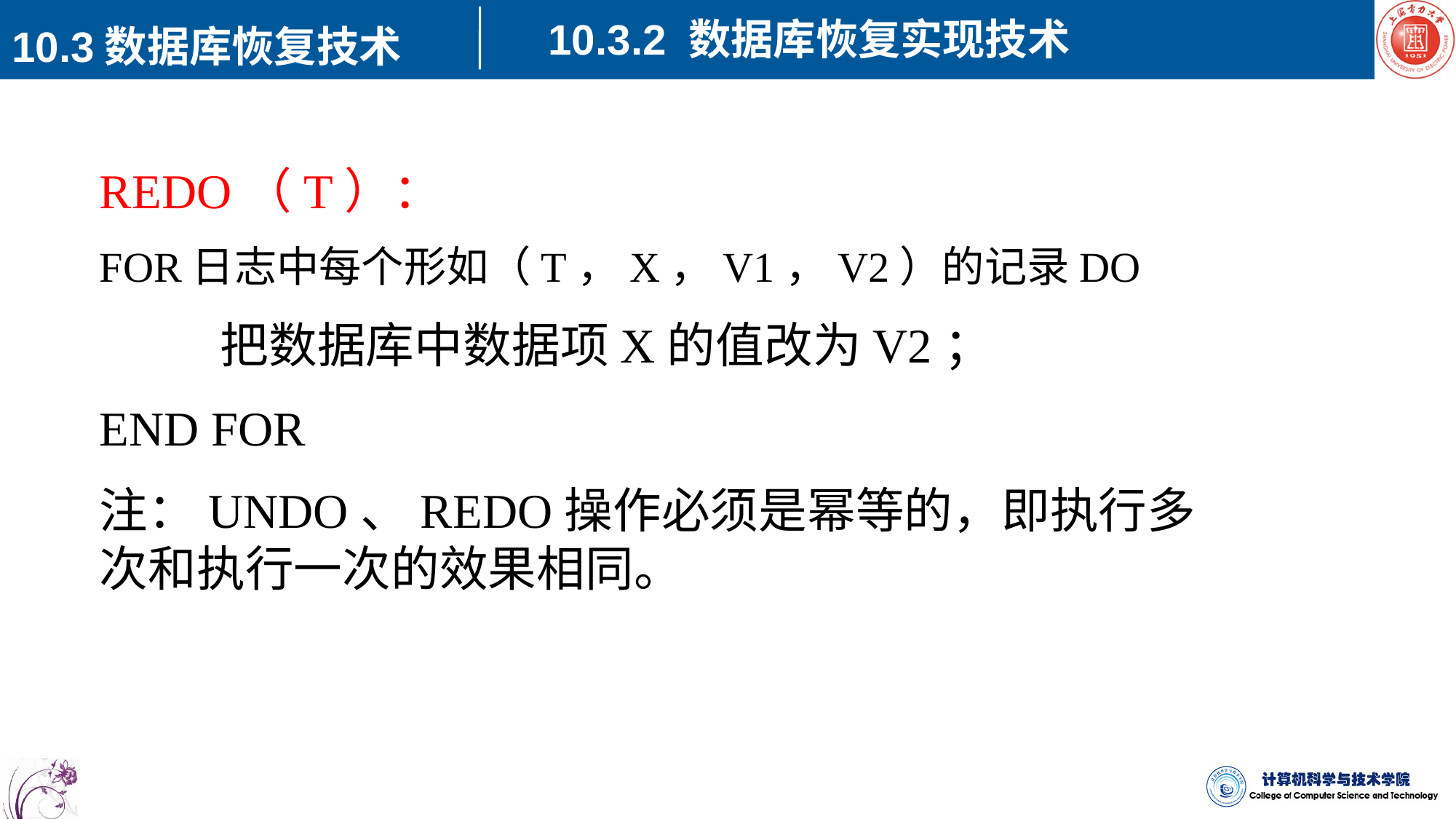

10.3.2 数据库恢复实现技术
10.3数据库恢复技术
REDO（T）：
FOR日志中每个形如（T，X，V1，V2）的记录DO
          把数据库中数据项X的值改为V2；
END FOR
注：UNDO、REDO操作必须是幂等的，即执行多次和执行一次的效果相同。